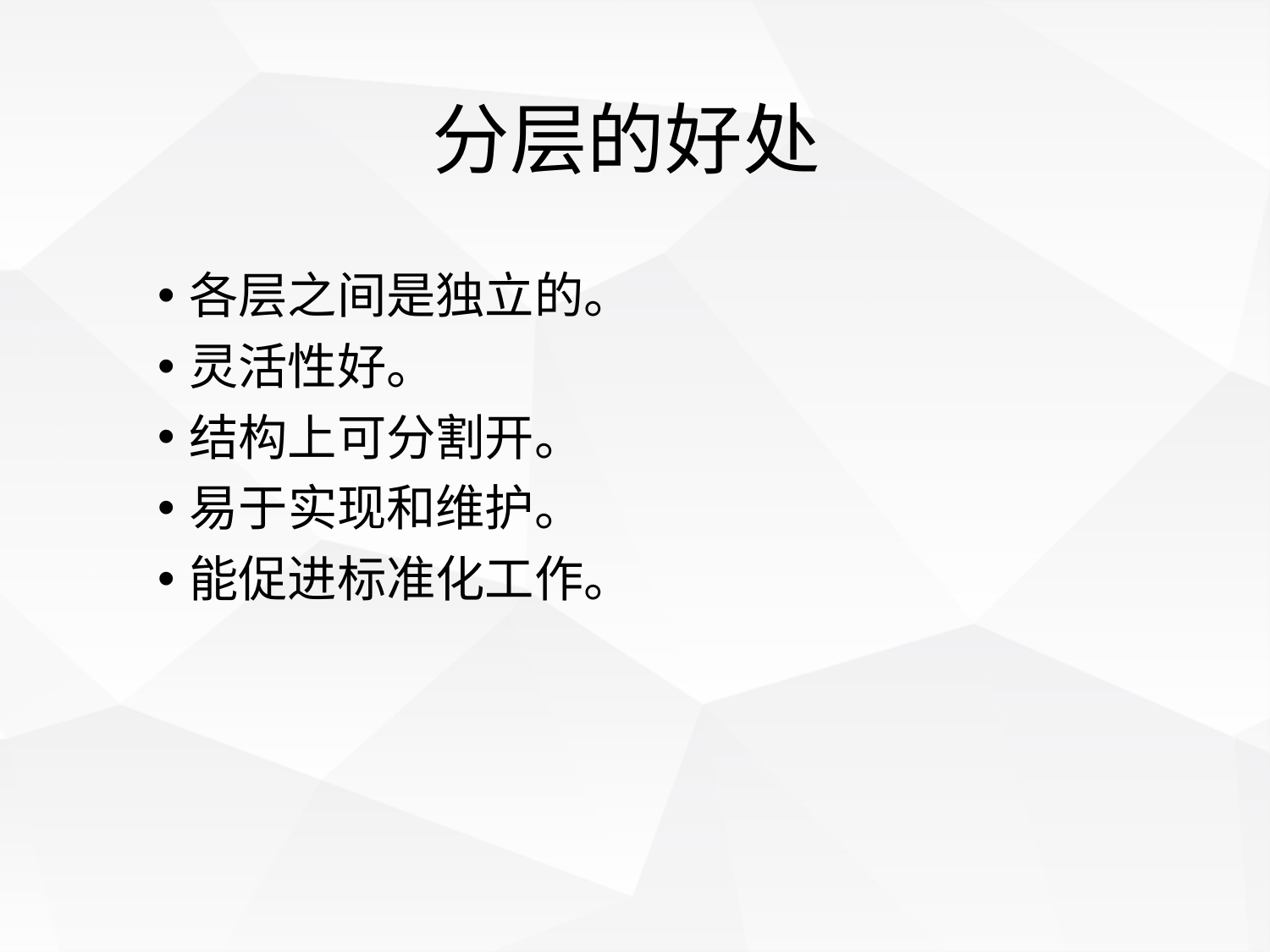

# 分层的好处
各层之间是独立的。
灵活性好。
结构上可分割开。
易于实现和维护。
能促进标准化工作。